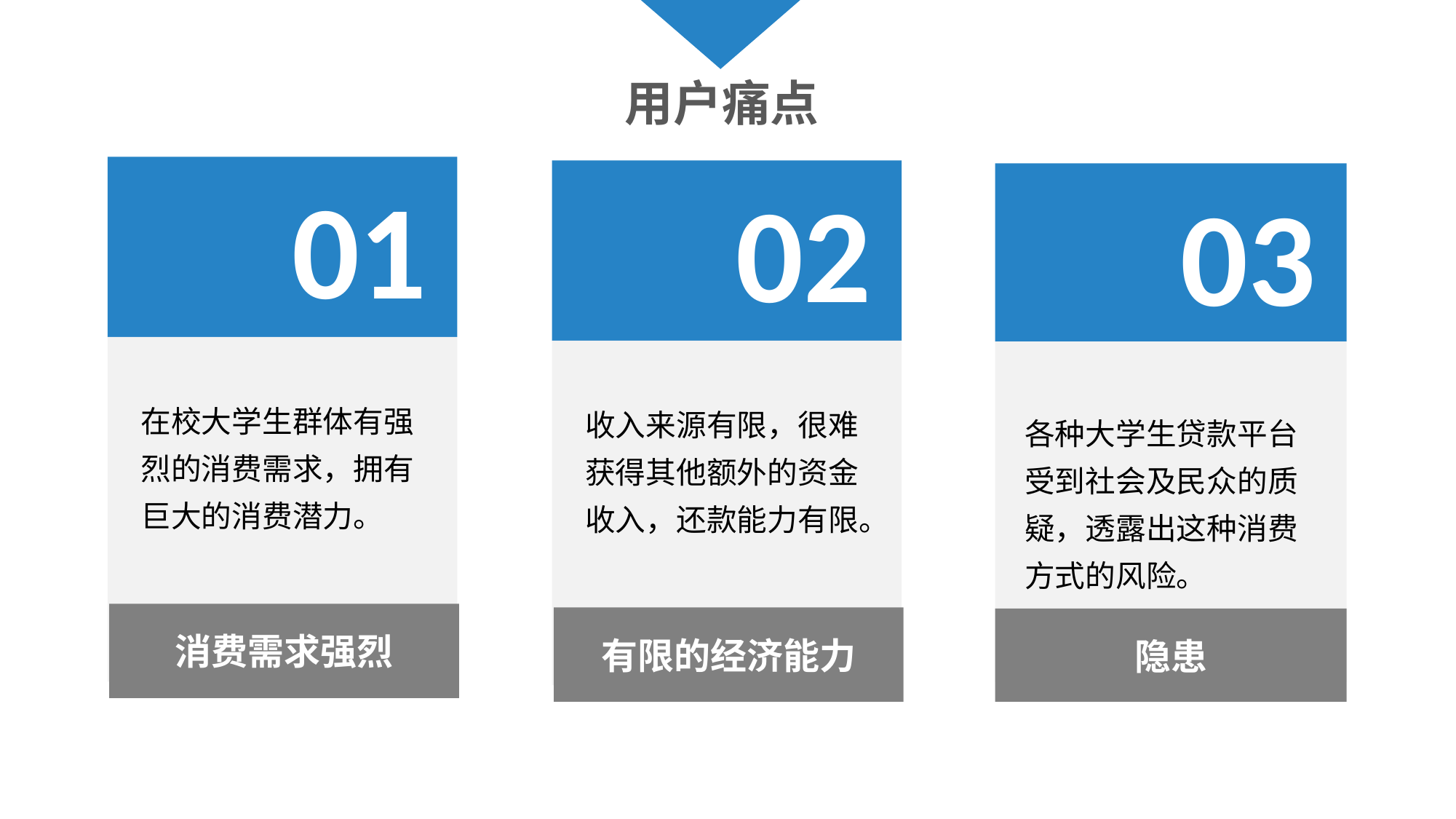

用户痛点
01

在校大学生群体有强烈的消费需求，拥有巨大的消费潜力。

消费需求强烈
02

收入来源有限，很难获得其他额外的资金收入，还款能力有限。
有限的经济能力
03

各种大学生贷款平台受到社会及民众的质疑，透露出这种消费方式的风险。

隐患